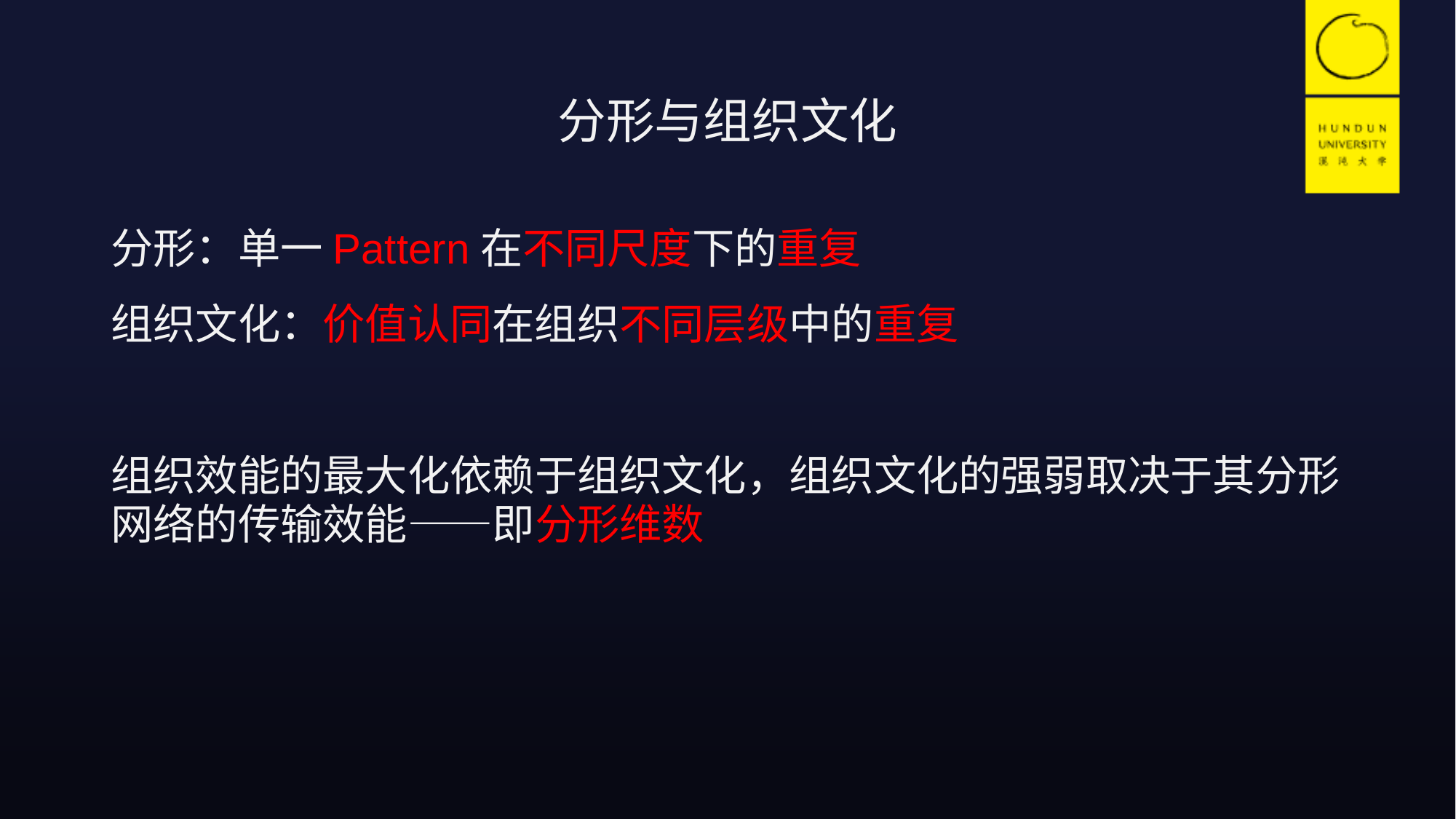

# 分形与组织文化
分形：单一Pattern在不同尺度下的重复
组织文化：价值认同在组织不同层级中的重复

组织效能的最大化依赖于组织文化，组织文化的强弱取决于其分形网络的传输效能——即分形维数